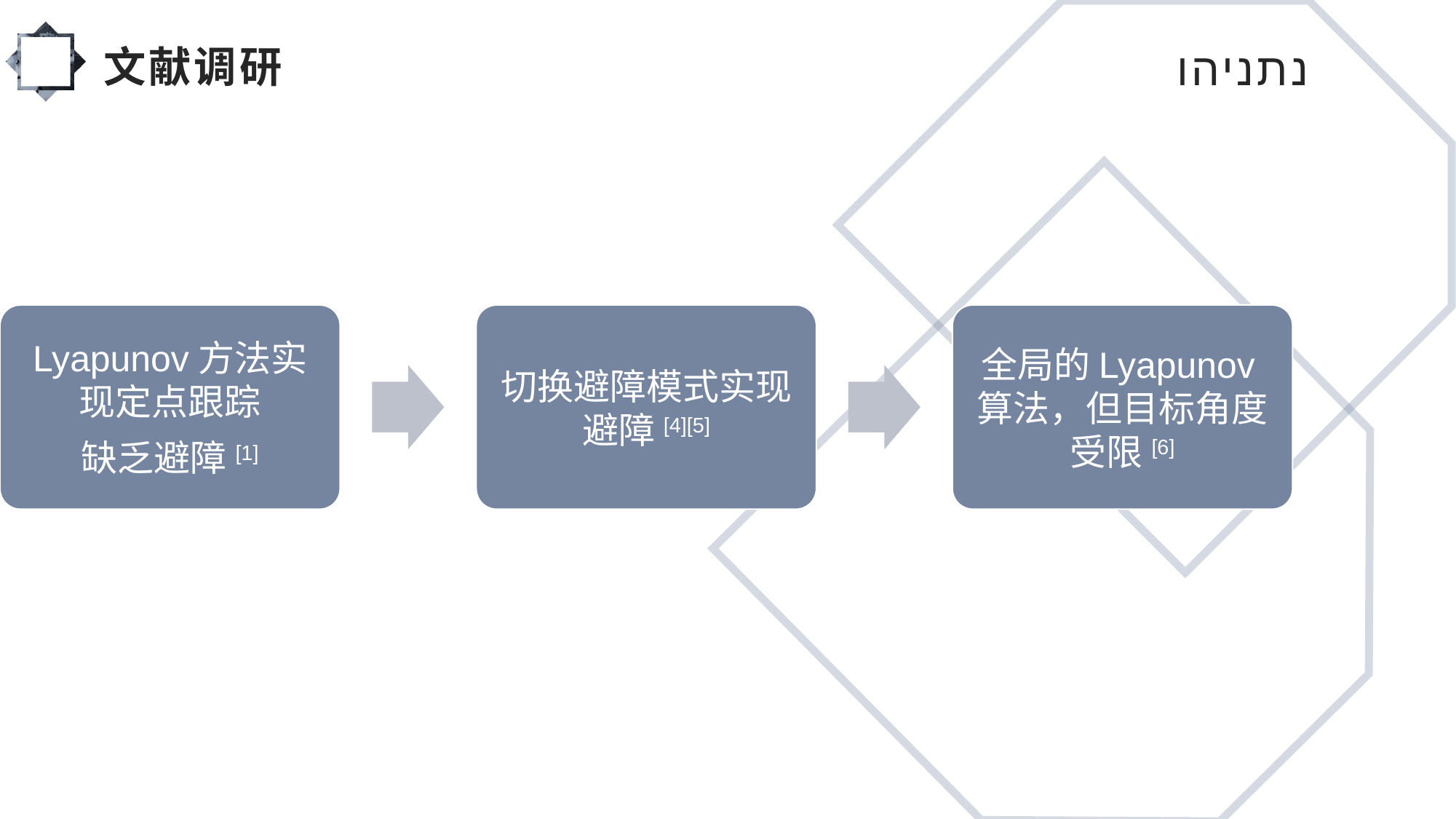

Lyapunov方法实现定点跟踪
缺乏避障[1]

切换避障模式实现避障[4][5]

全局的Lyapunov算法，但目标角度受限[6]
# 文献调研
                         נתניהו

5